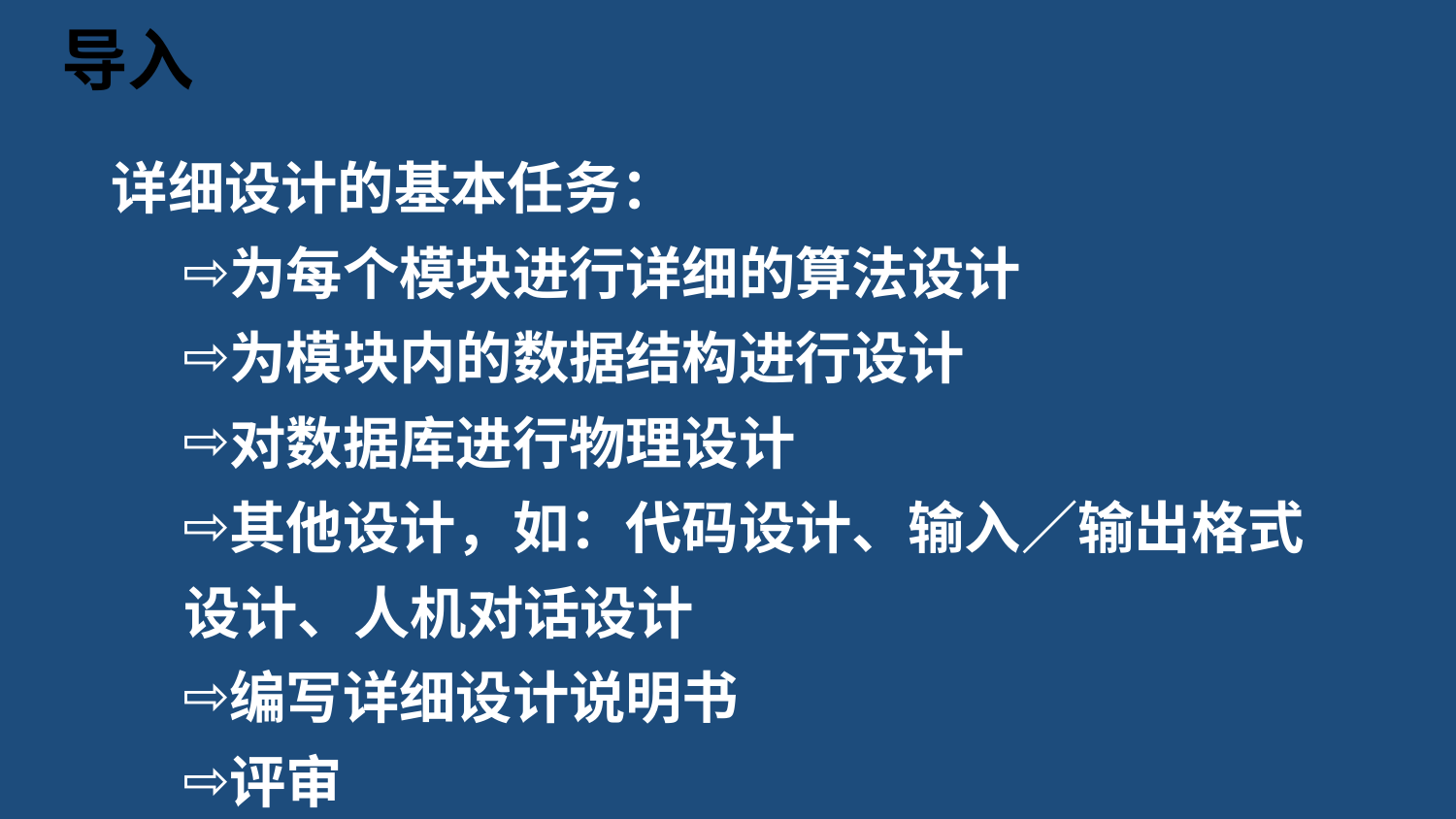

# 导入
详细设计的基本任务：
为每个模块进行详细的算法设计
为模块内的数据结构进行设计
对数据库进行物理设计
其他设计，如：代码设计、输入／输出格式设计、人机对话设计
编写详细设计说明书
评审